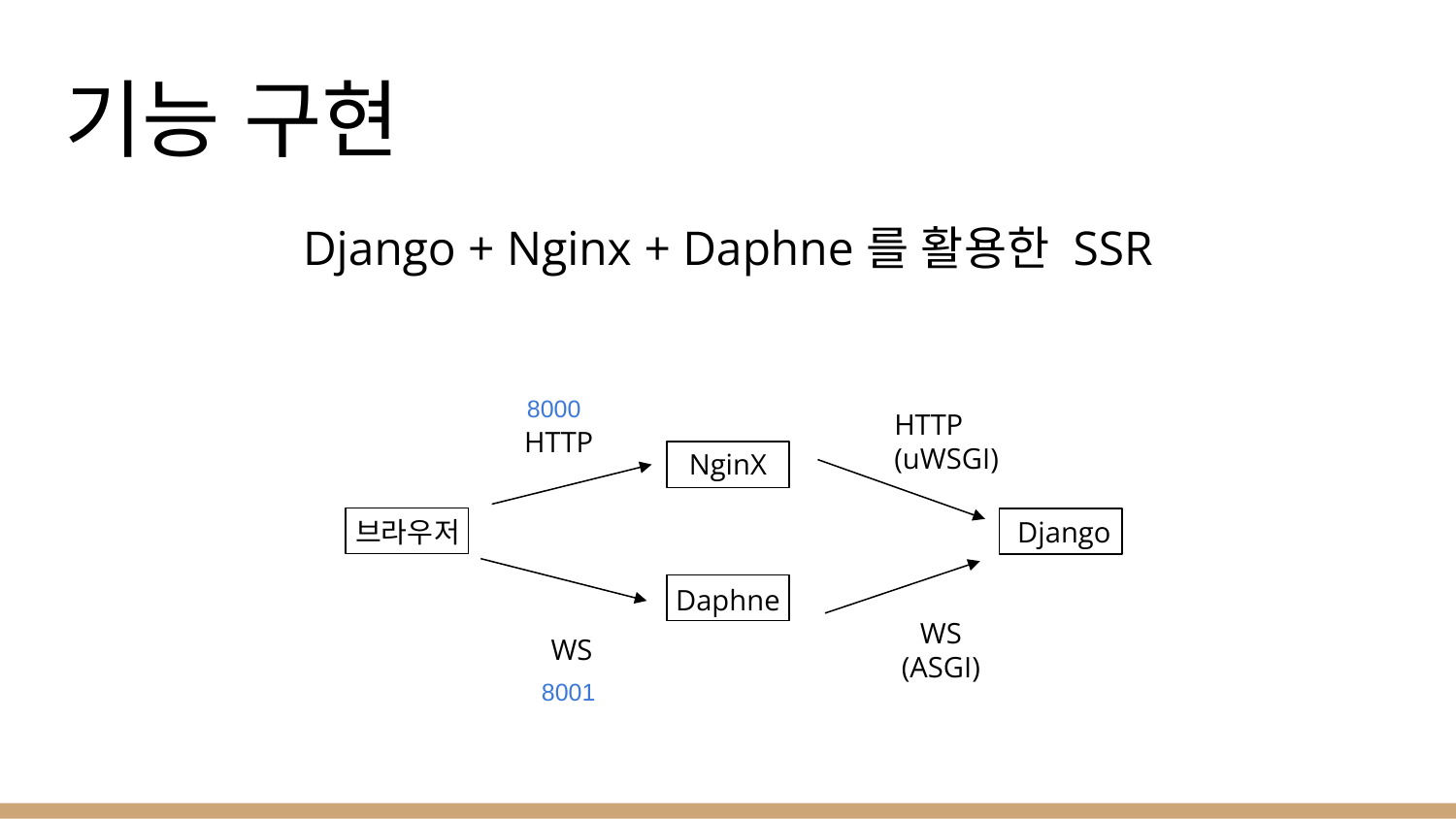

# 기능 구현
Django + Nginx + Daphne를 활용한 SSR

NginX

		브라우저 			                              Django

Daphne
8000
HTTP
(uWSGI)
HTTP

WS
(ASGI)
WS
8001